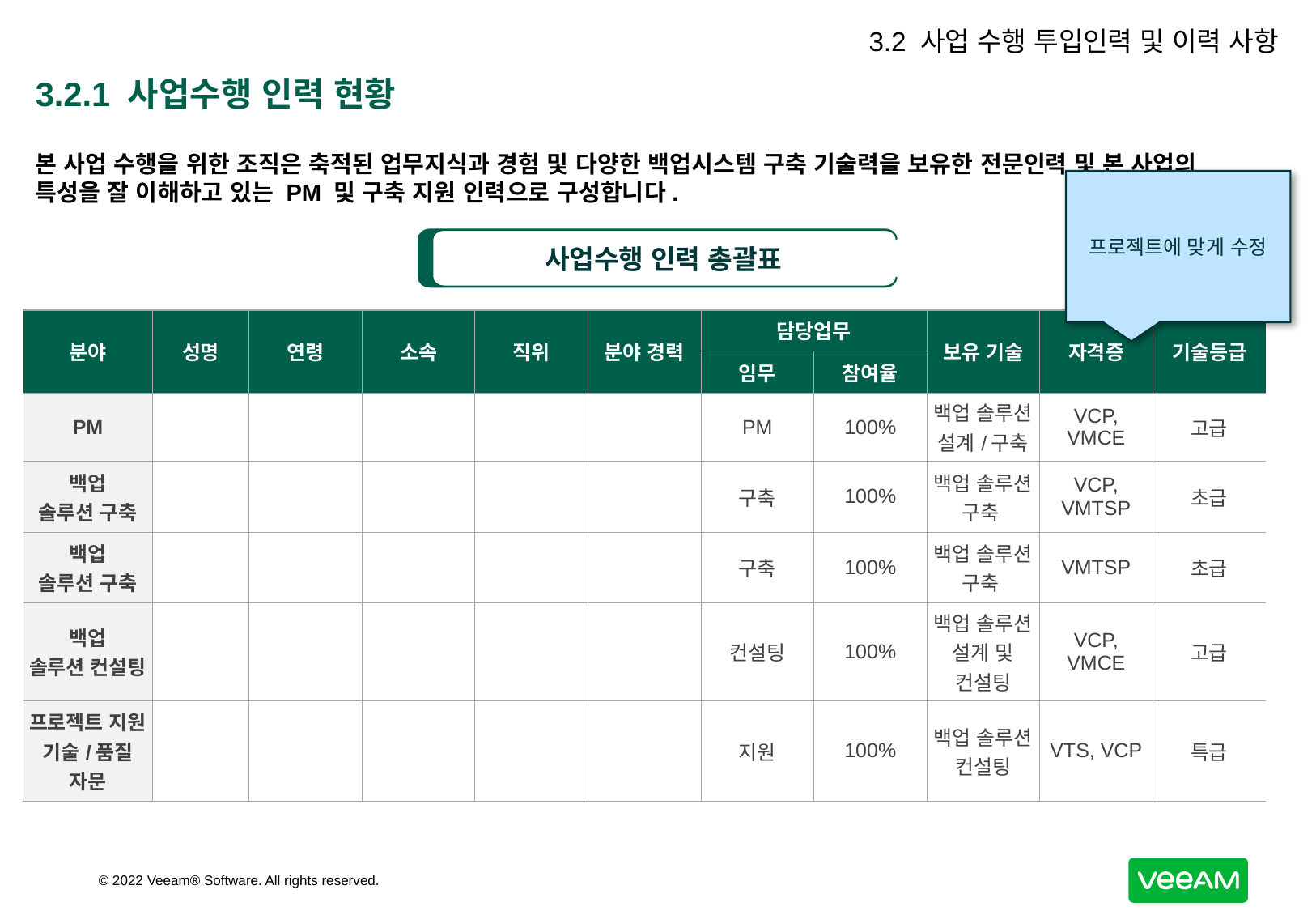

3.2 사업 수행 투입인력 및 이력 사항
# 3.2.1 사업수행 인력 현황
본 사업 수행을 위한 조직은 축적된 업무지식과 경험 및 다양한 백업시스템 구축 기술력을 보유한 전문인력 및 본 사업의 특성을 잘 이해하고 있는 PM 및 구축 지원 인력으로 구성합니다.

프로젝트에 맞게 수정
사업수행 인력 총괄표
| 분야 | 성명 | 연령 | 소속 | 직위 | 분야 경력 | 담당업무 |  | 보유 기술 | 자격증 | 기술등급 |
| --- | --- | --- | --- | --- | --- | --- | --- | --- | --- | --- |
|  |  |  |  |  |  | 임무 | 참여율 |  |  |  |
| PM |  |  |  |  |  | PM | 100% | 백업 솔루션 설계/구축 | VCP, VMCE | 고급 |
| 백업 솔루션 구축 |  |  |  |  |  | 구축 | 100% | 백업 솔루션 구축 | VCP, VMTSP | 초급 |
| 백업 솔루션 구축 |  |  |  |  |  | 구축 | 100% | 백업 솔루션 구축 | VMTSP | 초급 |
| 백업 솔루션 컨설팅 |  |  |  |  |  | 컨설팅 | 100% | 백업 솔루션 설계 및 컨설팅 | VCP, VMCE | 고급 |
| 프로젝트 지원 기술/품질 자문 |  |  |  |  |  | 지원 | 100% | 백업 솔루션 컨설팅 | VTS, VCP | 특급 |